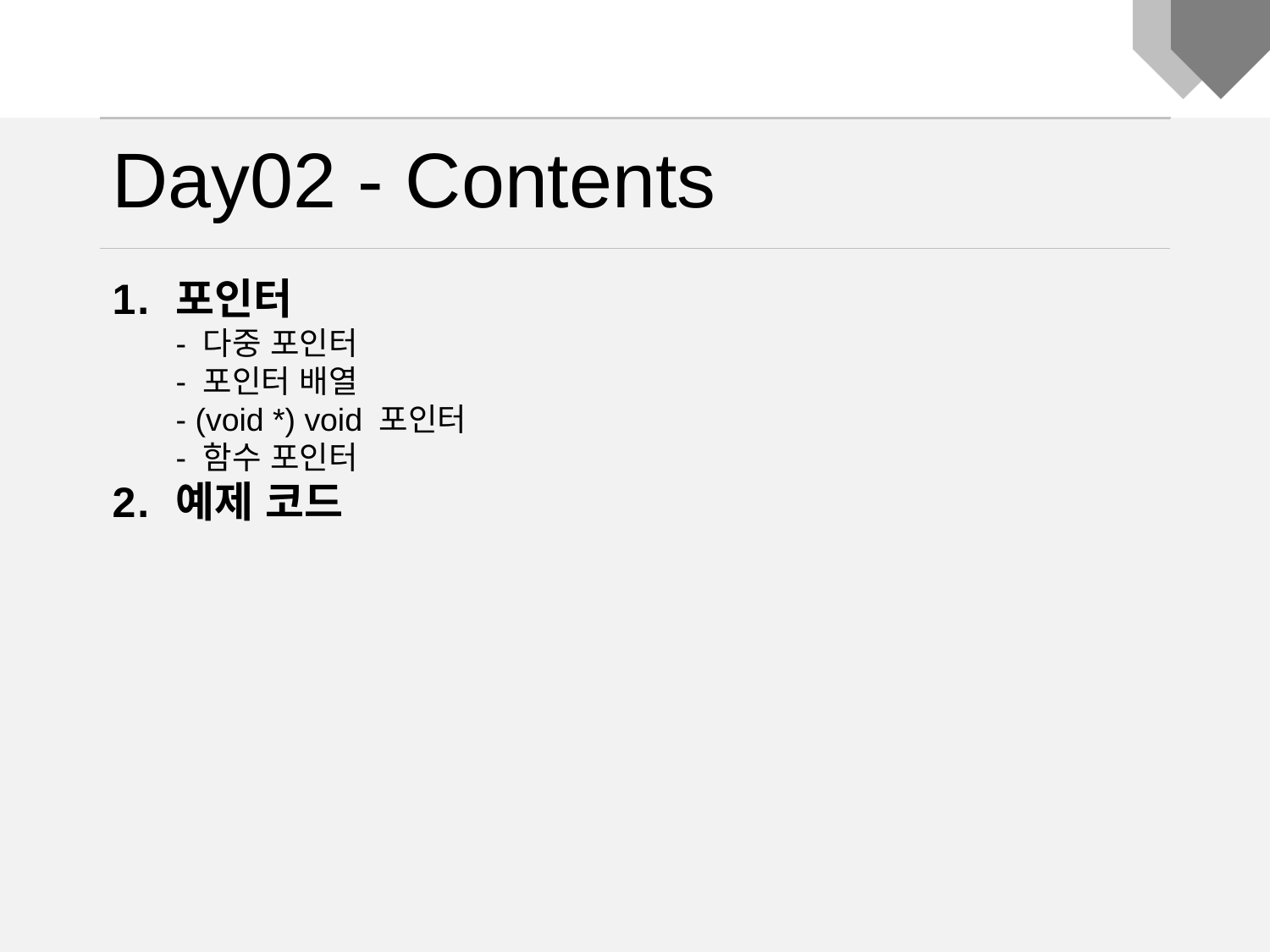

Day02 - Contents
포인터
- 다중 포인터
- 포인터 배열
- (void *) void 포인터
- 함수 포인터
예제 코드